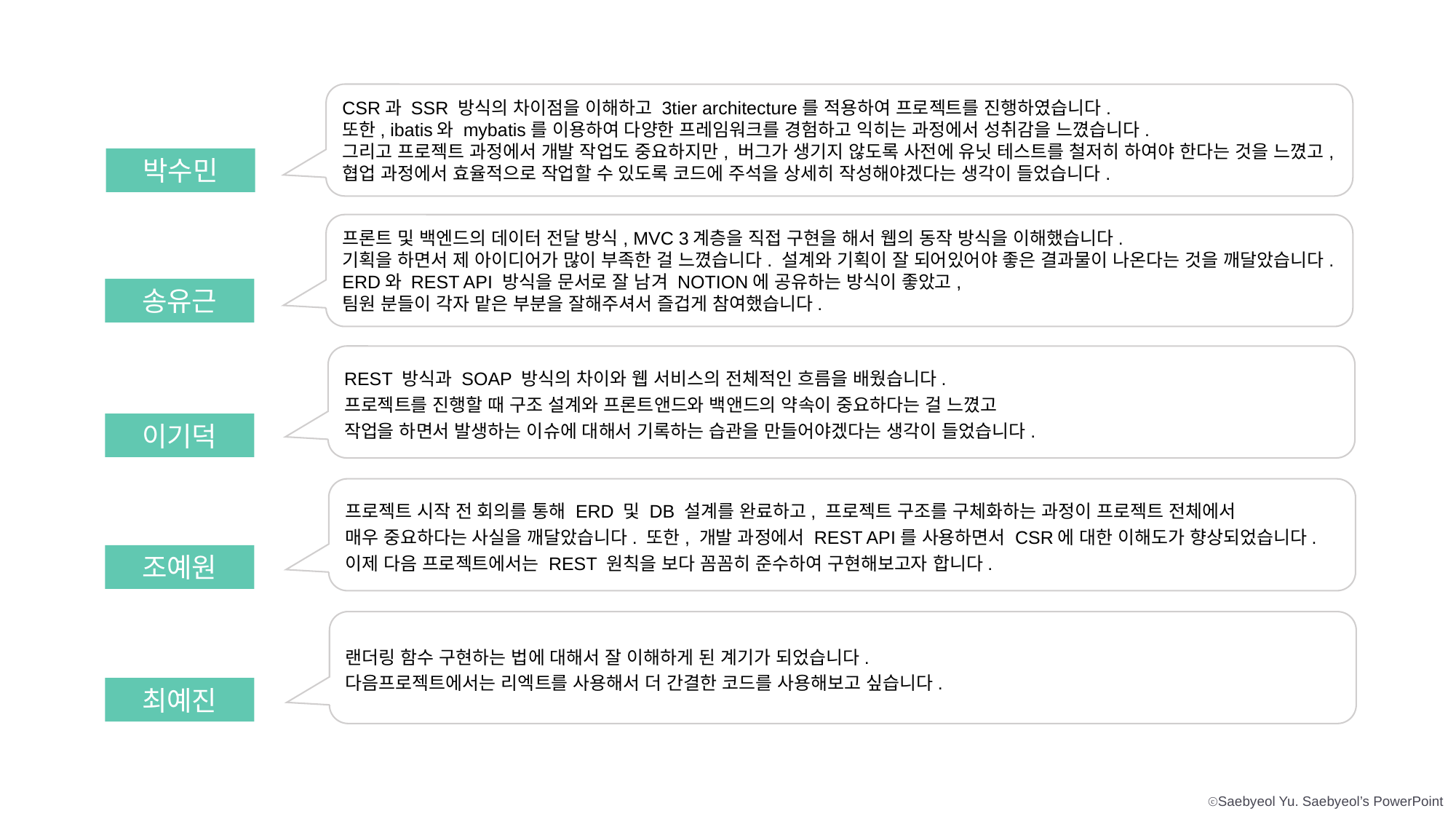

CSR과 SSR 방식의 차이점을 이해하고 3tier architecture를 적용하여 프로젝트를 진행하였습니다.
또한, ibatis와 mybatis를 이용하여 다양한 프레임워크를 경험하고 익히는 과정에서 성취감을 느꼈습니다.
그리고 프로젝트 과정에서 개발 작업도 중요하지만, 버그가 생기지 않도록 사전에 유닛 테스트를 철저히 하여야 한다는 것을 느꼈고,
협업 과정에서 효율적으로 작업할 수 있도록 코드에 주석을 상세히 작성해야겠다는 생각이 들었습니다.
박수민
프론트 및 백엔드의 데이터 전달 방식, MVC 3계층을 직접 구현을 해서 웹의 동작 방식을 이해했습니다.
기획을 하면서 제 아이디어가 많이 부족한 걸 느꼈습니다. 설계와 기획이 잘 되어있어야 좋은 결과물이 나온다는 것을 깨달았습니다.
ERD와 REST API 방식을 문서로 잘 남겨 NOTION에 공유하는 방식이 좋았고,
팀원 분들이 각자 맡은 부분을 잘해주셔서 즐겁게 참여했습니다.
송유근
REST 방식과 SOAP 방식의 차이와 웹 서비스의 전체적인 흐름을 배웠습니다.
프로젝트를 진행할 때 구조 설계와 프론트앤드와 백앤드의 약속이 중요하다는 걸 느꼈고
작업을 하면서 발생하는 이슈에 대해서 기록하는 습관을 만들어야겠다는 생각이 들었습니다.
이기덕
프로젝트 시작 전 회의를 통해 ERD 및 DB 설계를 완료하고, 프로젝트 구조를 구체화하는 과정이 프로젝트 전체에서
매우 중요하다는 사실을 깨달았습니다. 또한, 개발 과정에서 REST API를 사용하면서 CSR에 대한 이해도가 향상되었습니다.
이제 다음 프로젝트에서는 REST 원칙을 보다 꼼꼼히 준수하여 구현해보고자 합니다.

조예원
랜더링 함수 구현하는 법에 대해서 잘 이해하게 된 계기가 되었습니다.
다음프로젝트에서는 리엑트를 사용해서 더 간결한 코드를 사용해보고 싶습니다.

최예진